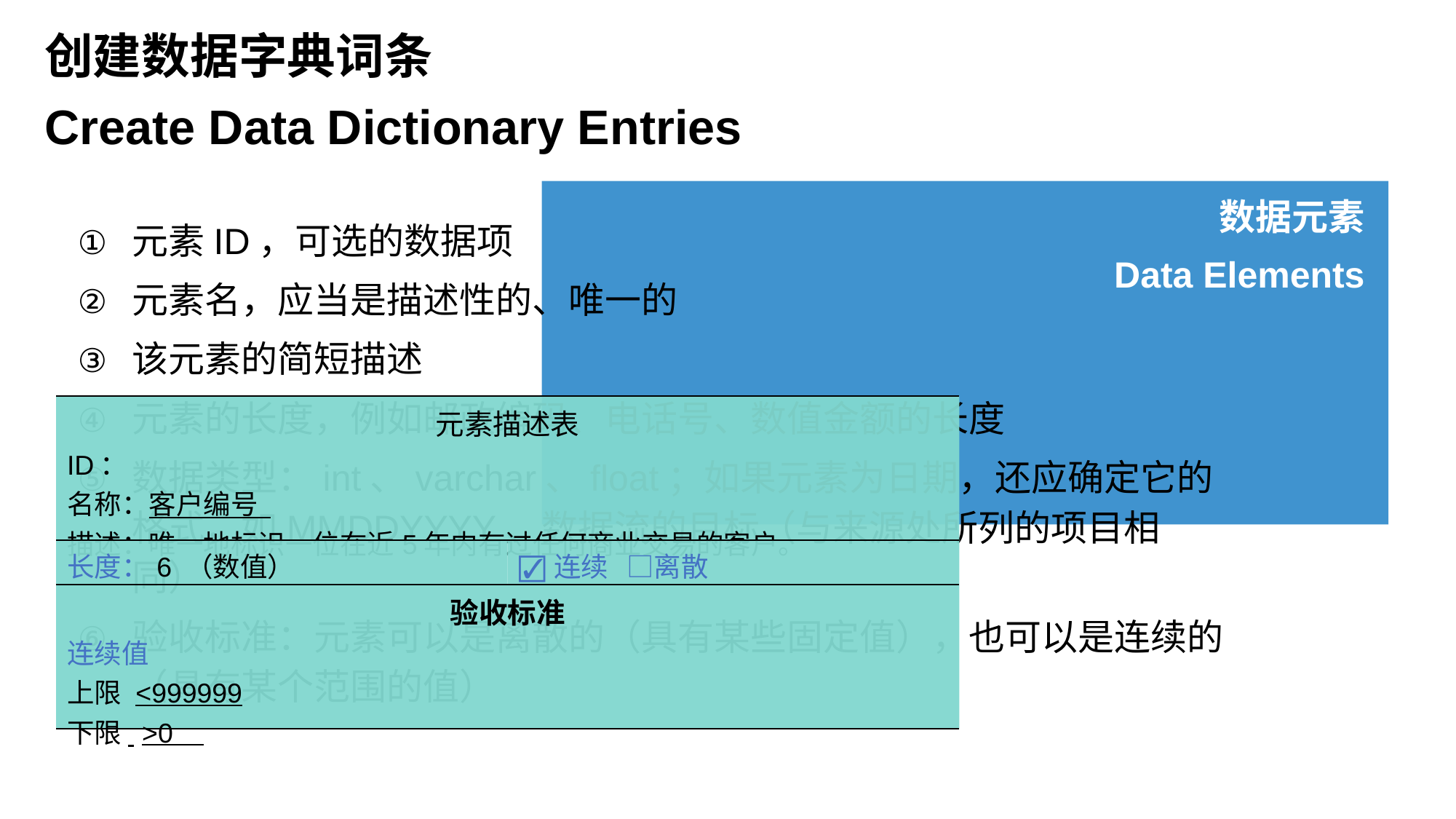

创建数据字典词条
Create Data Dictionary Entries

数据元素
Data Elements
元素ID，可选的数据项
元素名，应当是描述性的、唯一的
该元素的简短描述
元素的长度，例如邮政编码、电话号、数值金额的长度
数据类型：int、varchar、float；如果元素为日期，还应确定它的格式，如MMDDYYYY、数据流的目标（与来源处所列的项目相同）
验收标准：元素可以是离散的（具有某些固定值），也可以是连续的（具有某个范围的值）
| 元素描述表 ID： 名称：客户编号 描述：唯一地标识一位在近5年内有过任何商业交易的客户。 |  |
| --- | --- |
| 长度：6 （数值） | ☑连续 □离散 |
| 验收标准 连续值 上限 <999999 下限 >0 | 单位时间流量 10/小时 |